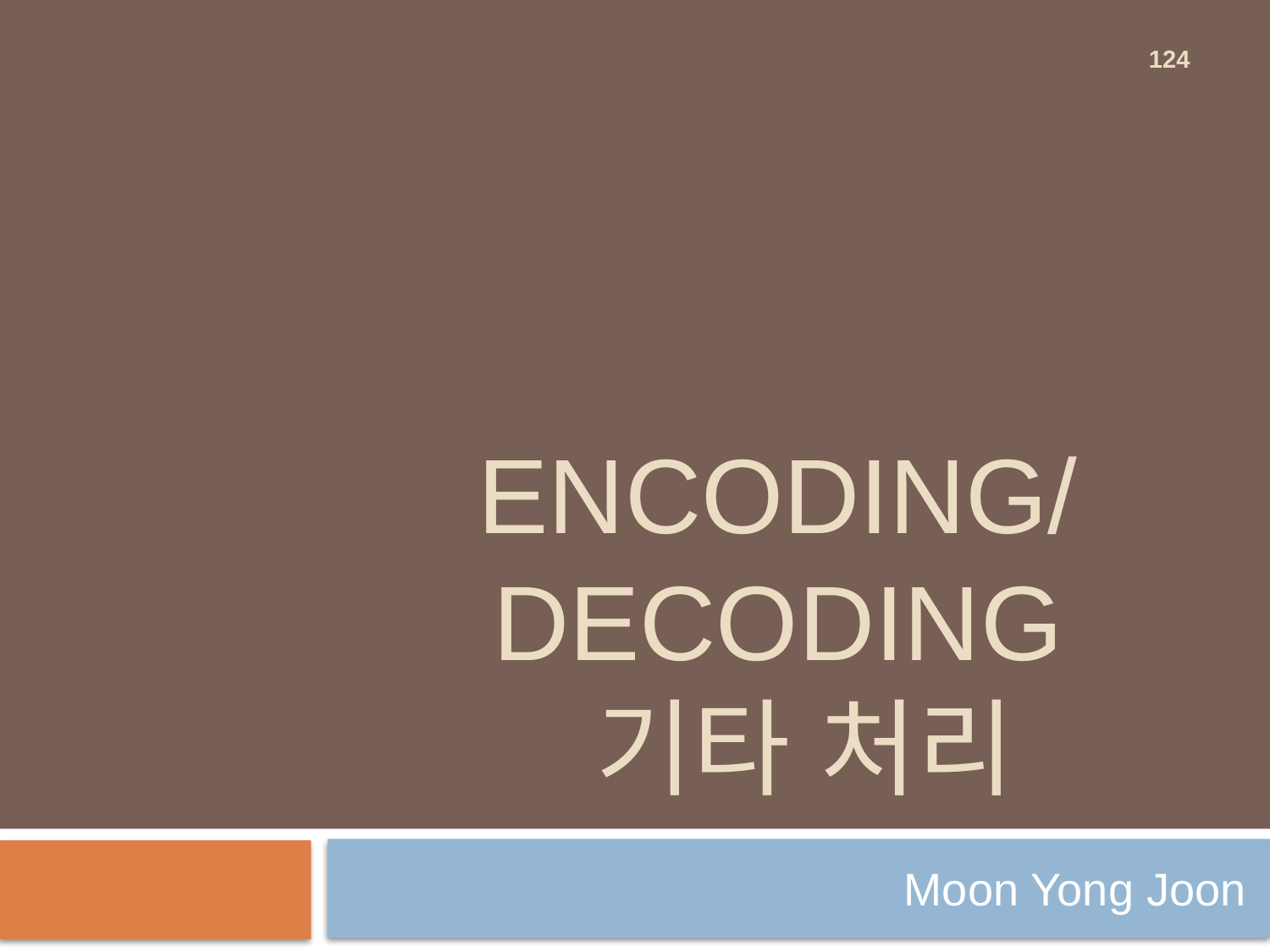

124
# Encoding/ decoding 기타 처리
Moon Yong Joon